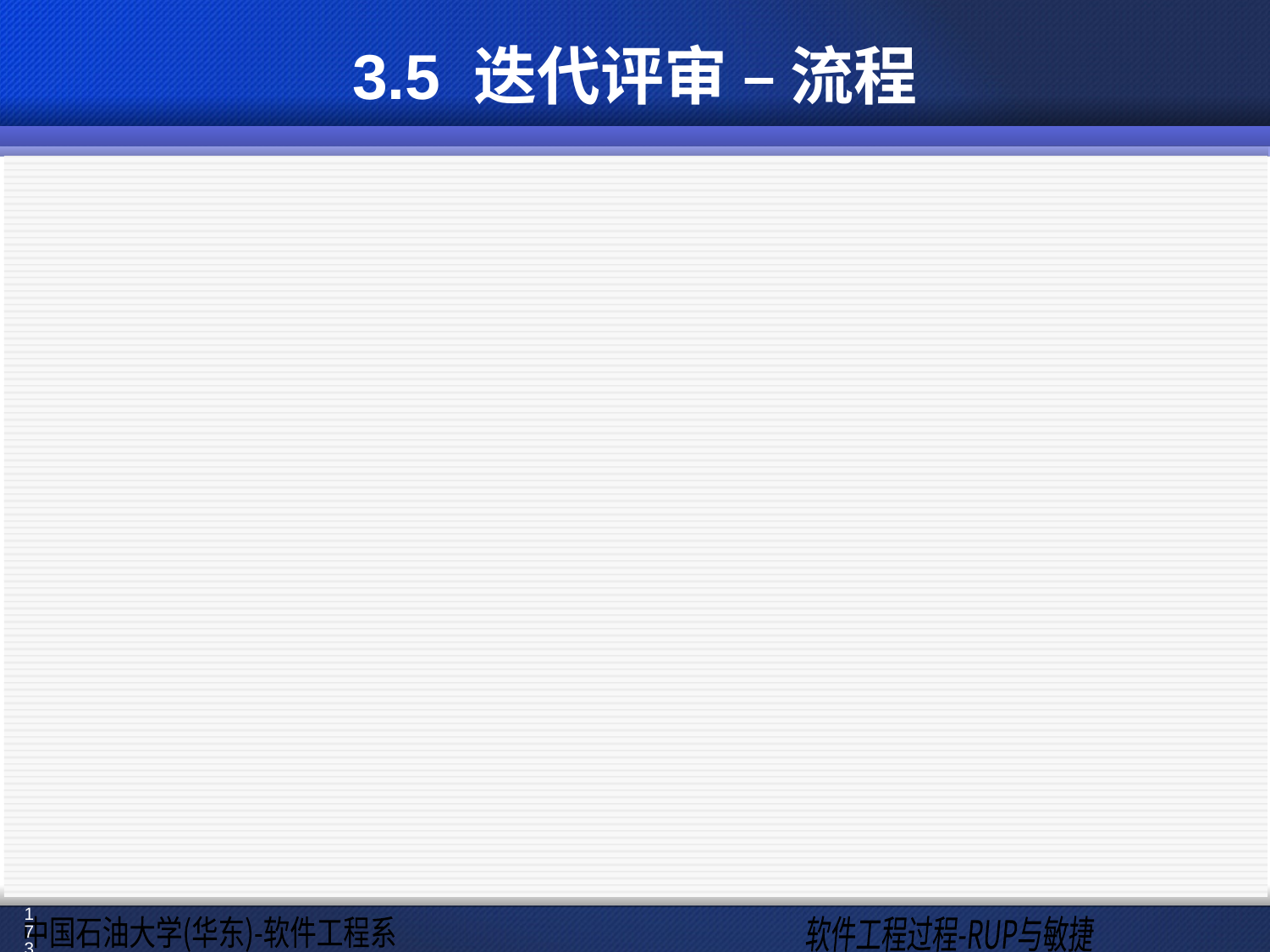

# 3.5 迭代评审 – 流程
在评审会议召开之前，团队要做好准备:
有组织、有效地进行演示，不要超过4个小时.
谁来演示，演示什么，怎样演示?
计划准备的时间不要超过一个小时.
迭代评审应当是互动的; 有问题提出, 问题解答，并欢迎提出想法和建议.
173